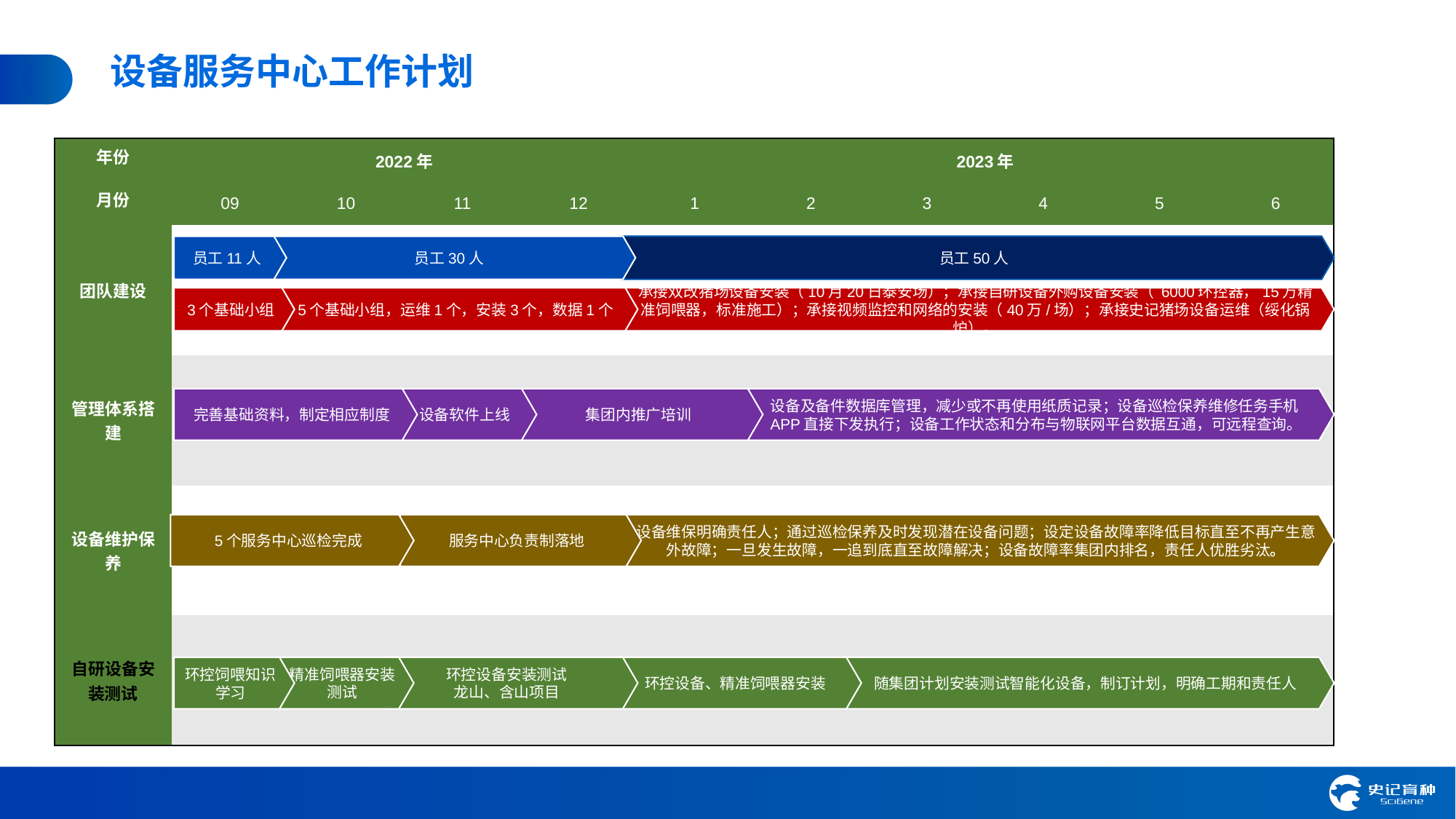

设备服务中心工作计划
| 年份 | 2022年 |  |  |  | 2023年 |  |  |  |  |  |
| --- | --- | --- | --- | --- | --- | --- | --- | --- | --- | --- |
| 月份 | 09 | 10 | 11 | 12 | 1 | 2 | 3 | 4 | 5 | 6 |
| 团队建设 |  |  |  |  |  |  |  |  |  |  |
| 管理体系搭建 |  |  |  |  |  |  |  |  |  |  |
| 设备维护保养 |  |  |  |  |  |  |  |  |  |  |
| 自研设备安装测试 |  |  |  |  |  |  |  |  |  |  |
员工11人
员工30人
员工50人
3个基础小组
5个基础小组，运维1个，安装3个，数据1个
承接双改猪场设备安装（10月20日泰安场）；承接自研设备外购设备安装（ 6000环控器，15万精准饲喂器，标准施工）；承接视频监控和网络的安装（40万/场）；承接史记猪场设备运维（绥化锅炉）。
完善基础资料，制定相应制度
设备软件上线
集团内推广培训
设备及备件数据库管理，减少或不再使用纸质记录；设备巡检保养维修任务手机APP直接下发执行；设备工作状态和分布与物联网平台数据互通，可远程查询。
5个服务中心巡检完成
服务中心负责制落地
设备维保明确责任人；通过巡检保养及时发现潜在设备问题；设定设备故障率降低目标直至不再产生意外故障；一旦发生故障，一追到底直至故障解决；设备故障率集团内排名，责任人优胜劣汰。
精准饲喂器安装测试
环控设备安装测试
龙山、含山项目
环控设备、精准饲喂器安装
随集团计划安装测试智能化设备，制订计划，明确工期和责任人
环控饲喂知识学习